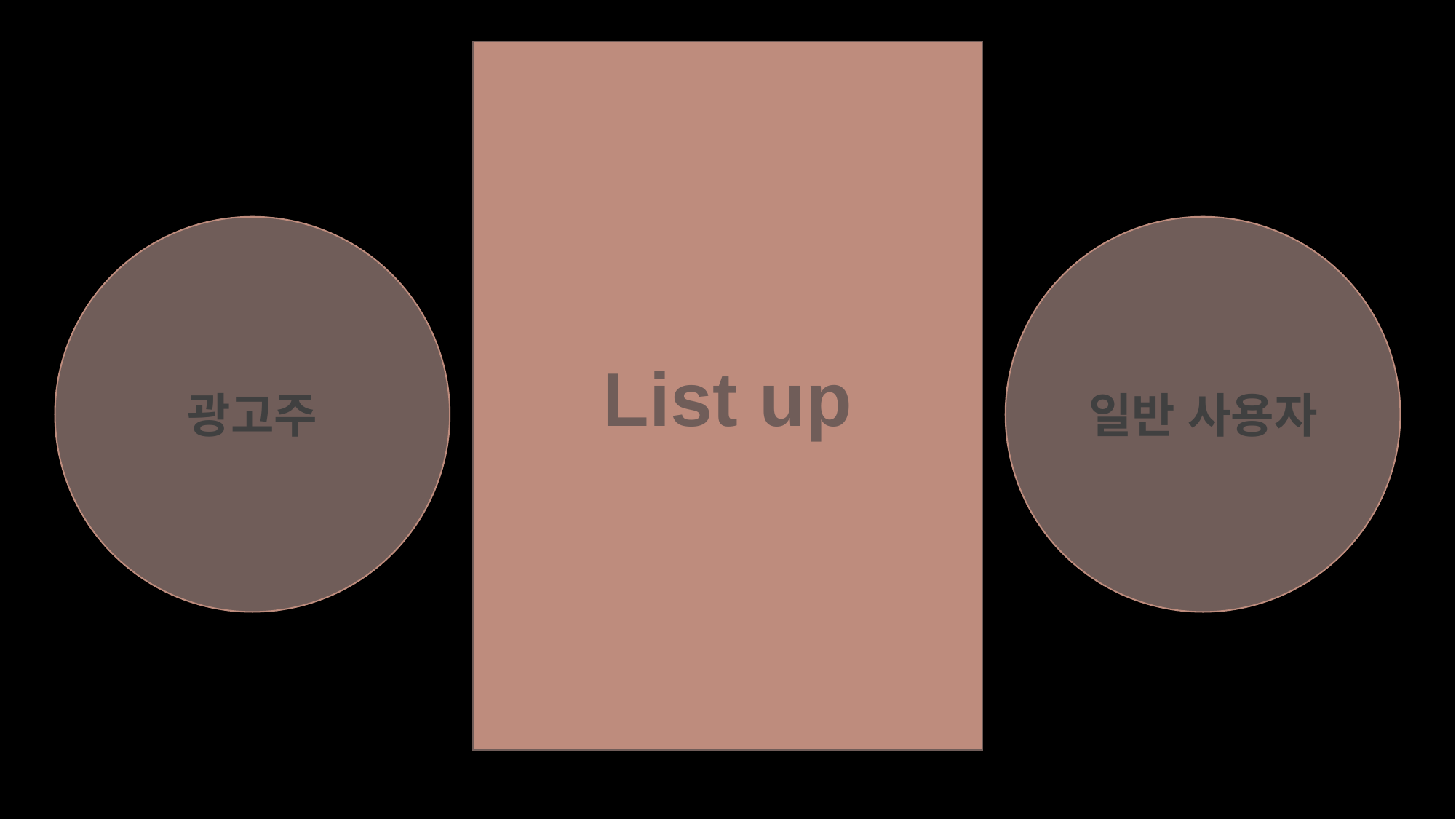

List up
광고주
일반 사용자
ㅇㅋ
ㅇㅋ
ㅇㅋ
광고
광고
광고
광고
ㅇㅋ
광고